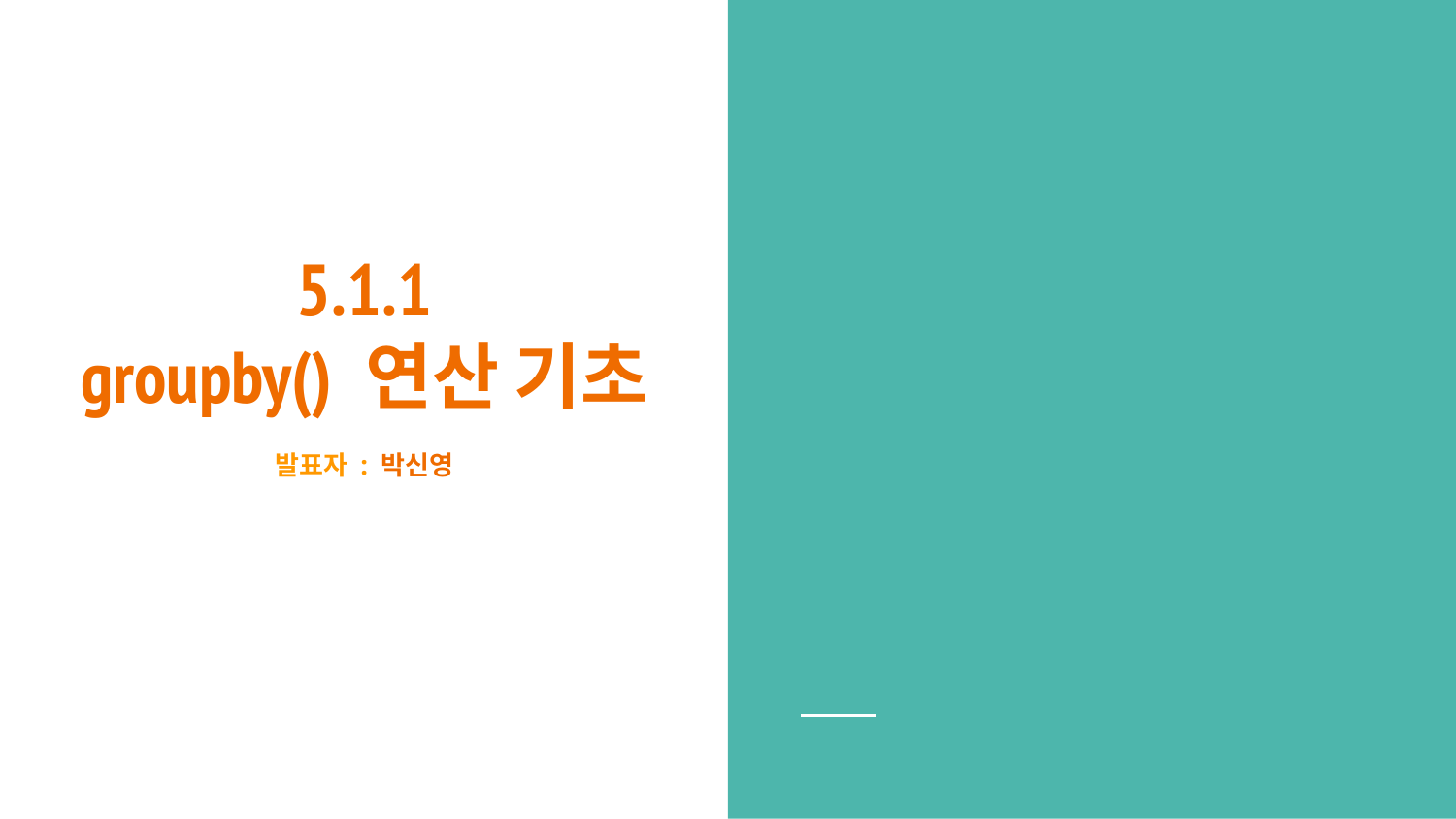

# 5.1.1
groupby() 연산 기초
발표자 : 박신영